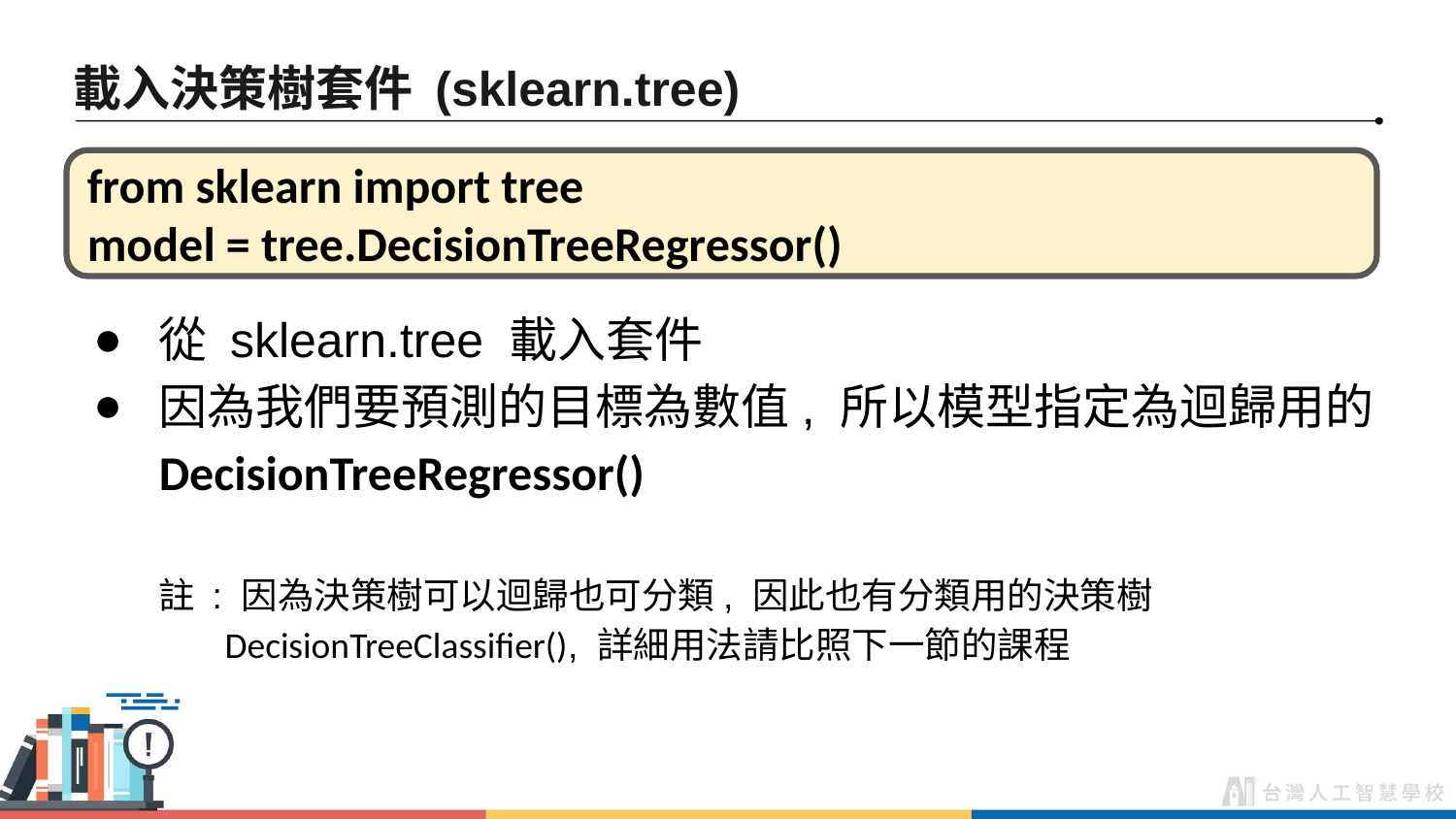

# 載入決策樹套件 (sklearn.tree)
from sklearn import tree
model = tree.DecisionTreeRegressor()
從 sklearn.tree 載入套件
因為我們要預測的目標為數值, 所以模型指定為迴歸用的DecisionTreeRegressor()

註 : 因為決策樹可以迴歸也可分類, 因此也有分類用的決策樹
        DecisionTreeClassifier(), 詳細用法請比照下一節的課程